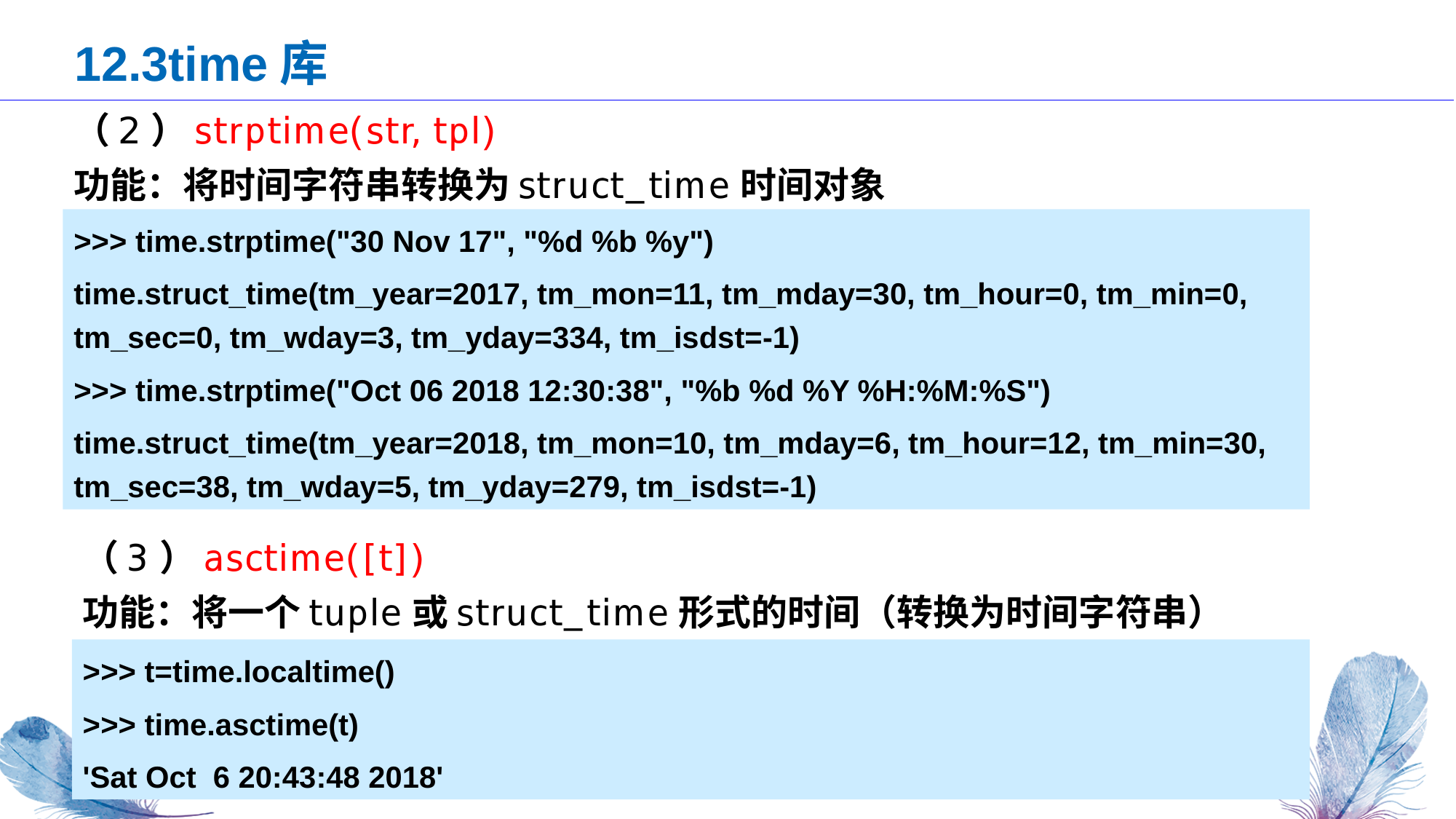

12.3time库
（2）strptime(str, tpl)
功能：将时间字符串转换为struct_time时间对象
>>> time.strptime("30 Nov 17", "%d %b %y")
time.struct_time(tm_year=2017, tm_mon=11, tm_mday=30, tm_hour=0, tm_min=0, tm_sec=0, tm_wday=3, tm_yday=334, tm_isdst=-1)
>>> time.strptime("Oct 06 2018 12:30:38", "%b %d %Y %H:%M:%S")
time.struct_time(tm_year=2018, tm_mon=10, tm_mday=6, tm_hour=12, tm_min=30, tm_sec=38, tm_wday=5, tm_yday=279, tm_isdst=-1)
（3）asctime([t])
功能：将一个tuple或struct_time形式的时间（转换为时间字符串）
>>> t=time.localtime()
>>> time.asctime(t)
'Sat Oct  6 20:43:48 2018'